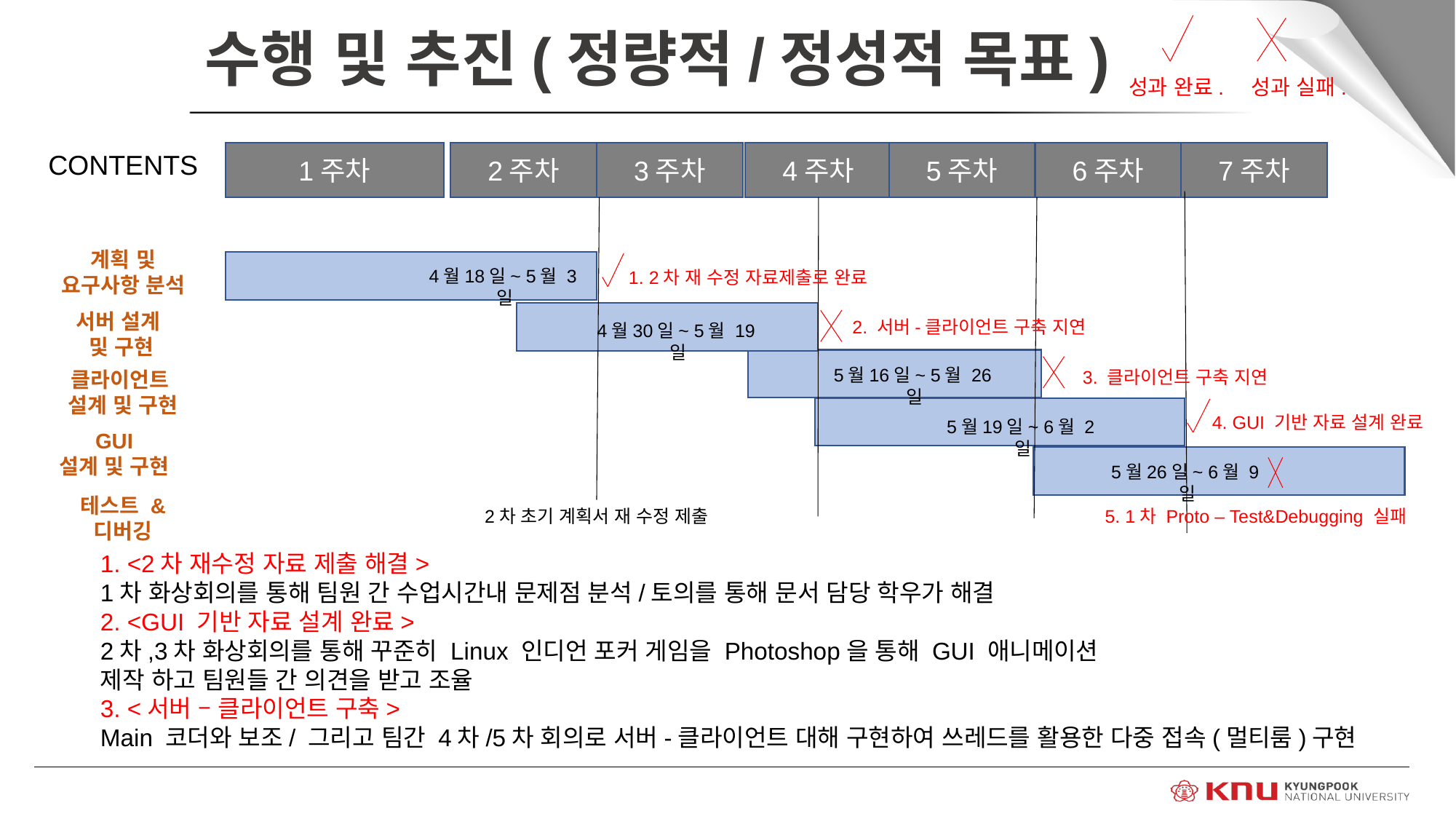

수행 및 추진(정량적/정성적 목표)
성과 실패.
성과 완료.
CONTENTS
1주차
2주차
3주차
4주차
5주차
6주차
7주차
계획 및 요구사항 분석

4월18일~ 5월 3일
1. 2차 재 수정 자료제출로 완료

서버 설계
및 구현
2. 서버-클라이언트 구축 지연
4월30일~ 5월 19일

5월16일~ 5월 26일
3. 클라이언트 구축 지연
클라이언트
설계 및 구현

4. GUI 기반 자료 설계 완료
5월19일~ 6월 2일
GUI
설계 및 구현

5월26일~ 6월 9일
테스트 & 디버깅
2차 초기 계획서 재 수정 제출
5. 1차 Proto – Test&Debugging 실패
1. <2차 재수정 자료 제출 해결>
1차 화상회의를 통해 팀원 간 수업시간내 문제점 분석/토의를 통해 문서 담당 학우가 해결
2. <GUI 기반 자료 설계 완료>
2차,3차 화상회의를 통해 꾸준히 Linux 인디언 포커 게임을 Photoshop을 통해 GUI 애니메이션
제작 하고 팀원들 간 의견을 받고 조율
3. <서버 – 클라이언트 구축>
Main 코더와 보조/ 그리고 팀간 4차/5차 회의로 서버-클라이언트 대해 구현하여 쓰레드를 활용한 다중 접속(멀티룸)구현